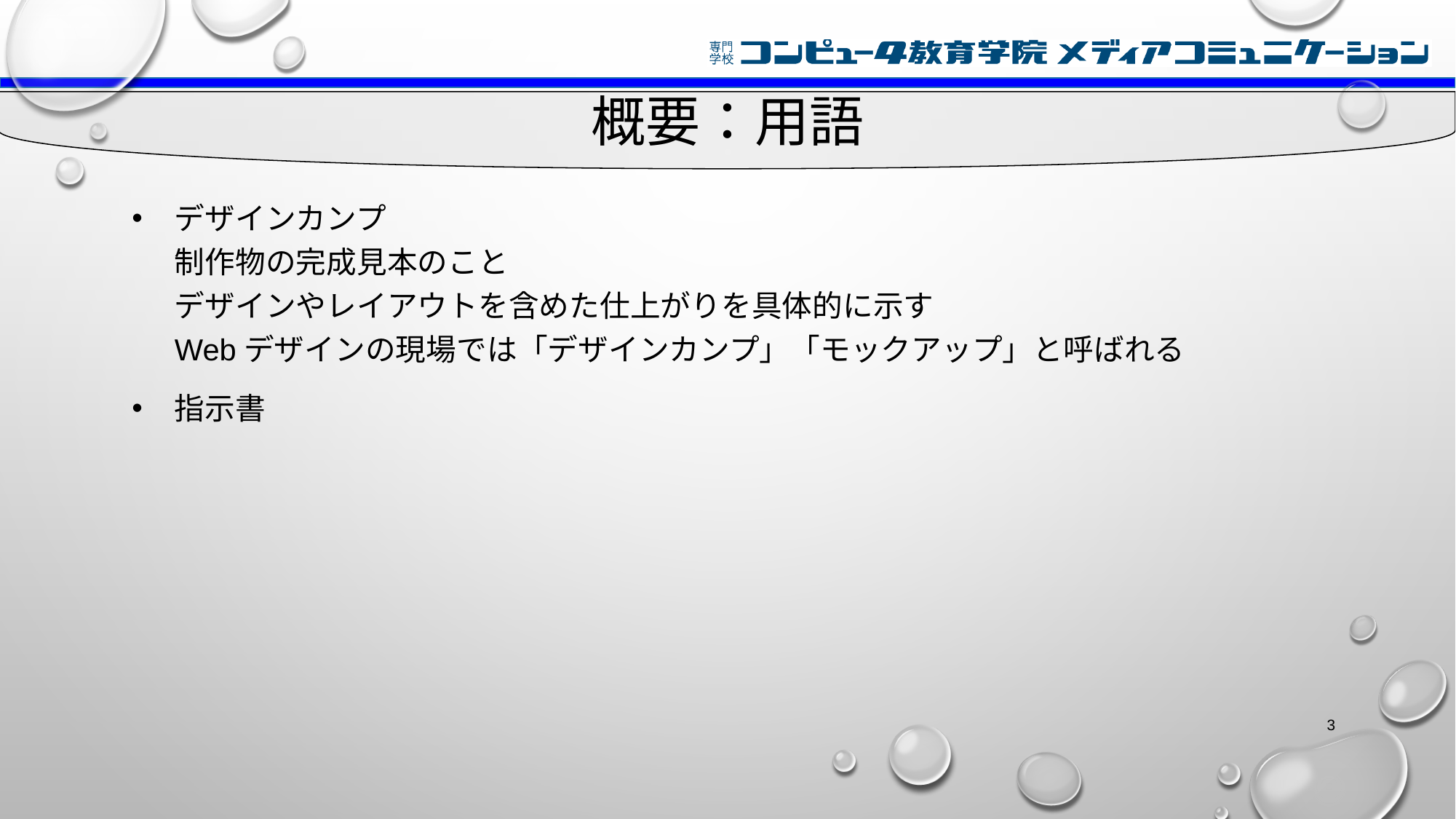

# 概要：用語
デザインカンプ
制作物の完成見本のこと
デザインやレイアウトを含めた仕上がりを具体的に示す
Webデザインの現場では「デザインカンプ」「モックアップ」と呼ばれる
指示書
3